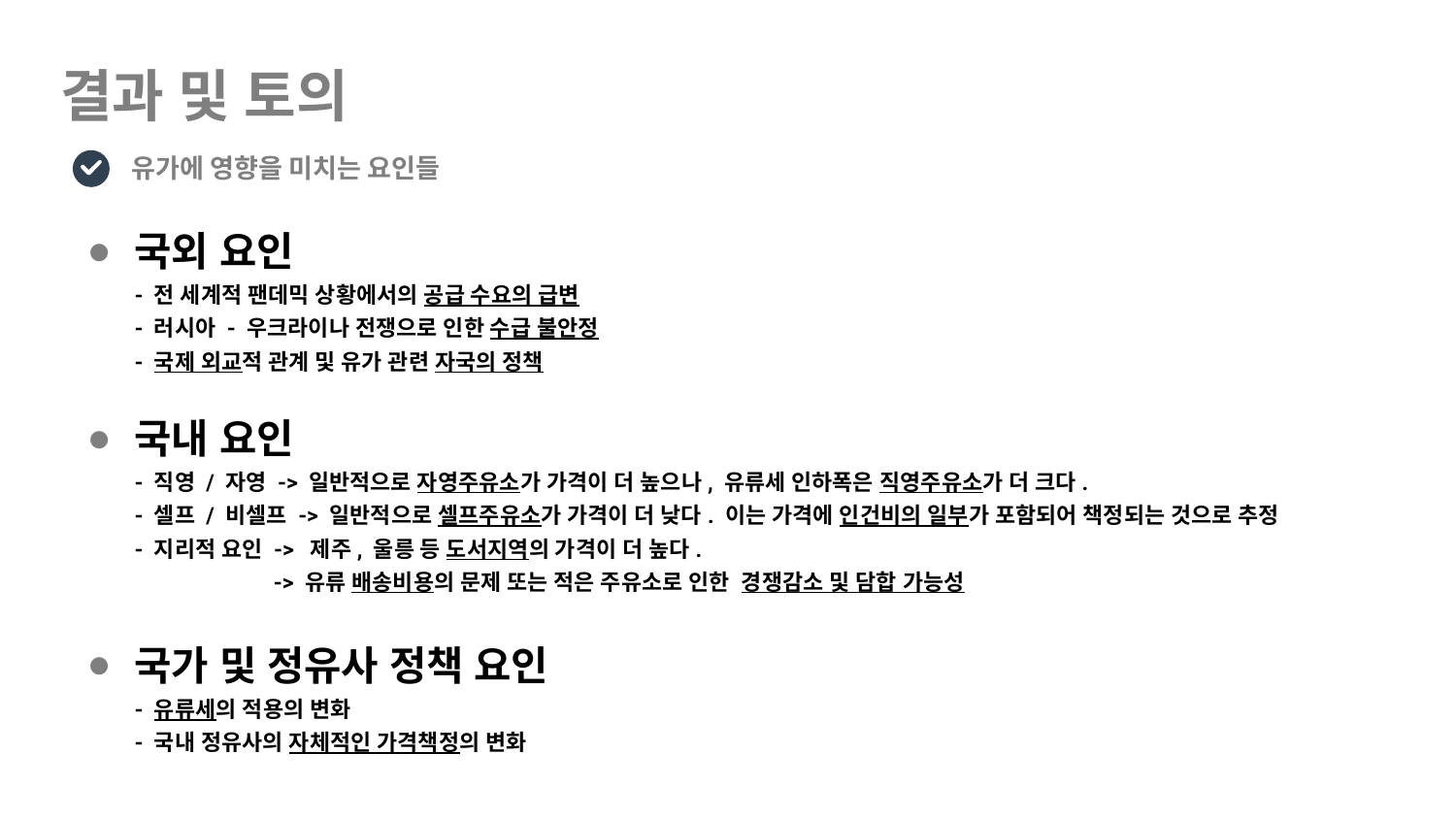

# 결과 및 토의

유가에 영향을 미치는 요인들
국외 요인
- 전 세계적 팬데믹 상황에서의 공급 수요의 급변
- 러시아 - 우크라이나 전쟁으로 인한 수급 불안정
- 국제 외교적 관계 및 유가 관련 자국의 정책
국내 요인
- 직영 / 자영 -> 일반적으로 자영주유소가 가격이 더 높으나, 유류세 인하폭은 직영주유소가 더 크다.
- 셀프 / 비셀프 -> 일반적으로 셀프주유소가 가격이 더 낮다. 이는 가격에 인건비의 일부가 포함되어 책정되는 것으로 추정
- 지리적 요인 ->  제주, 울릉 등 도서지역의 가격이 더 높다.
                         -> 유류 배송비용의 문제 또는 적은 주유소로 인한  경쟁감소 및 담합 가능성
국가 및 정유사 정책 요인
- 유류세의 적용의 변화
- 국내 정유사의 자체적인 가격책정의 변화